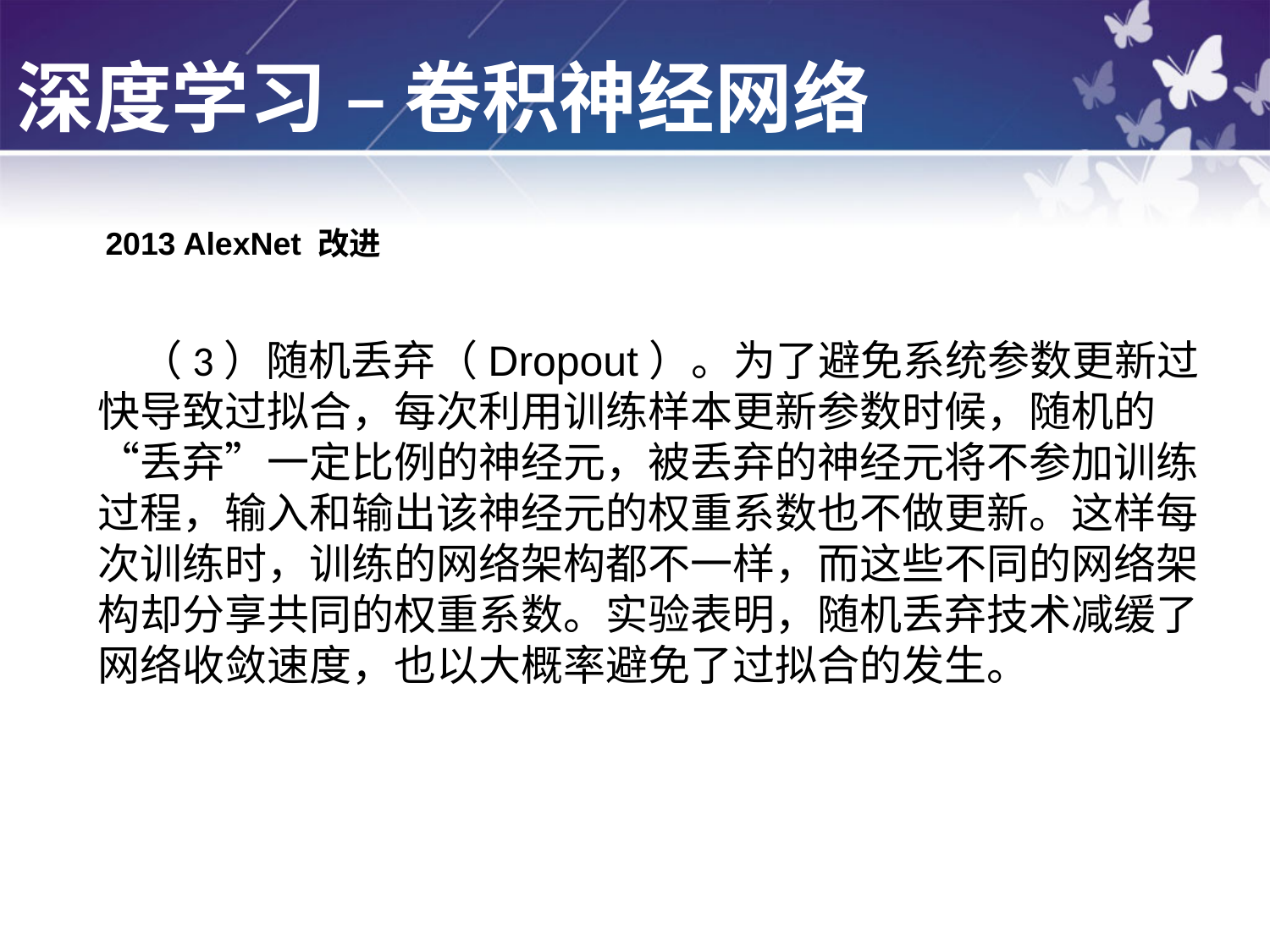

深度学习 – 卷积神经网络
2013 AlexNet 改进
（3）随机丢弃（Dropout）。为了避免系统参数更新过快导致过拟合，每次利用训练样本更新参数时候，随机的“丢弃”一定比例的神经元，被丢弃的神经元将不参加训练过程，输入和输出该神经元的权重系数也不做更新。这样每次训练时，训练的网络架构都不一样，而这些不同的网络架构却分享共同的权重系数。实验表明，随机丢弃技术减缓了网络收敛速度，也以大概率避免了过拟合的发生。